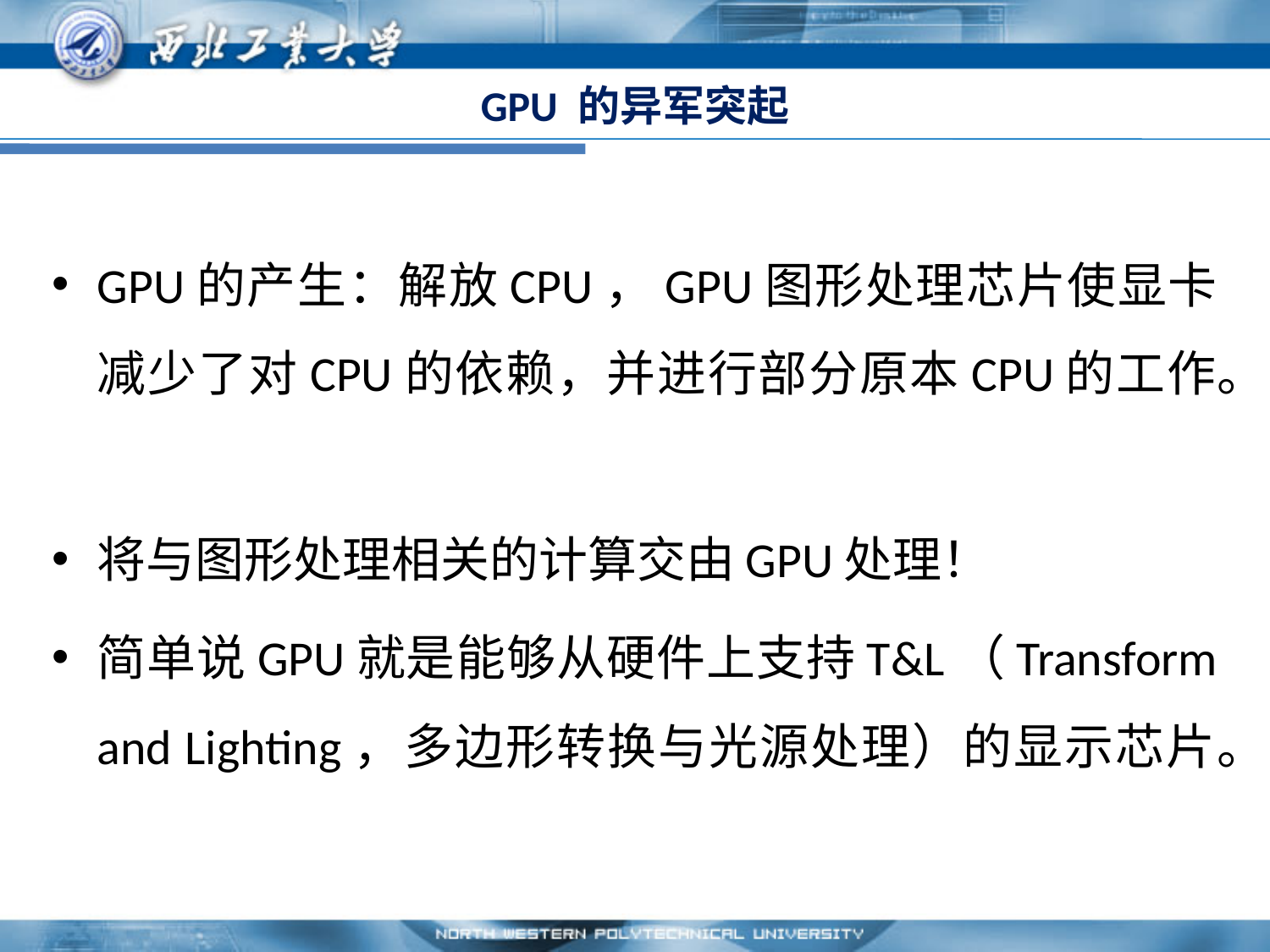

# GPU 的异军突起
GPU的产生：解放CPU，GPU图形处理芯片使显卡减少了对CPU的依赖，并进行部分原本CPU的工作。
将与图形处理相关的计算交由GPU处理！
简单说GPU就是能够从硬件上支持T&L（Transform and Lighting，多边形转换与光源处理）的显示芯片。